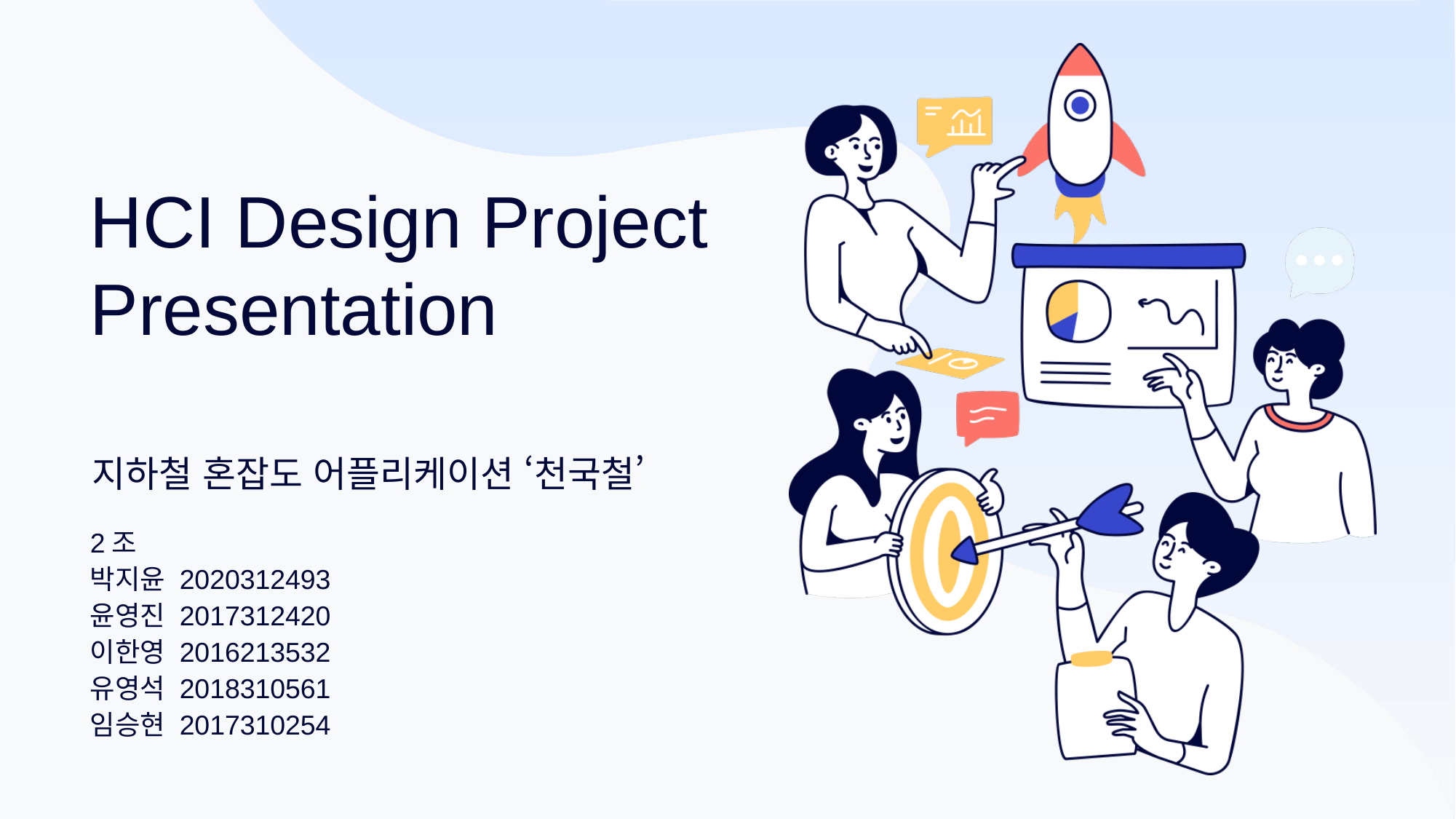

HCI Design Project Presentation
지하철 혼잡도 어플리케이션 ‘천국철’
2조
박지윤 2020312493
윤영진 2017312420
이한영 2016213532
유영석 2018310561
임승현 2017310254